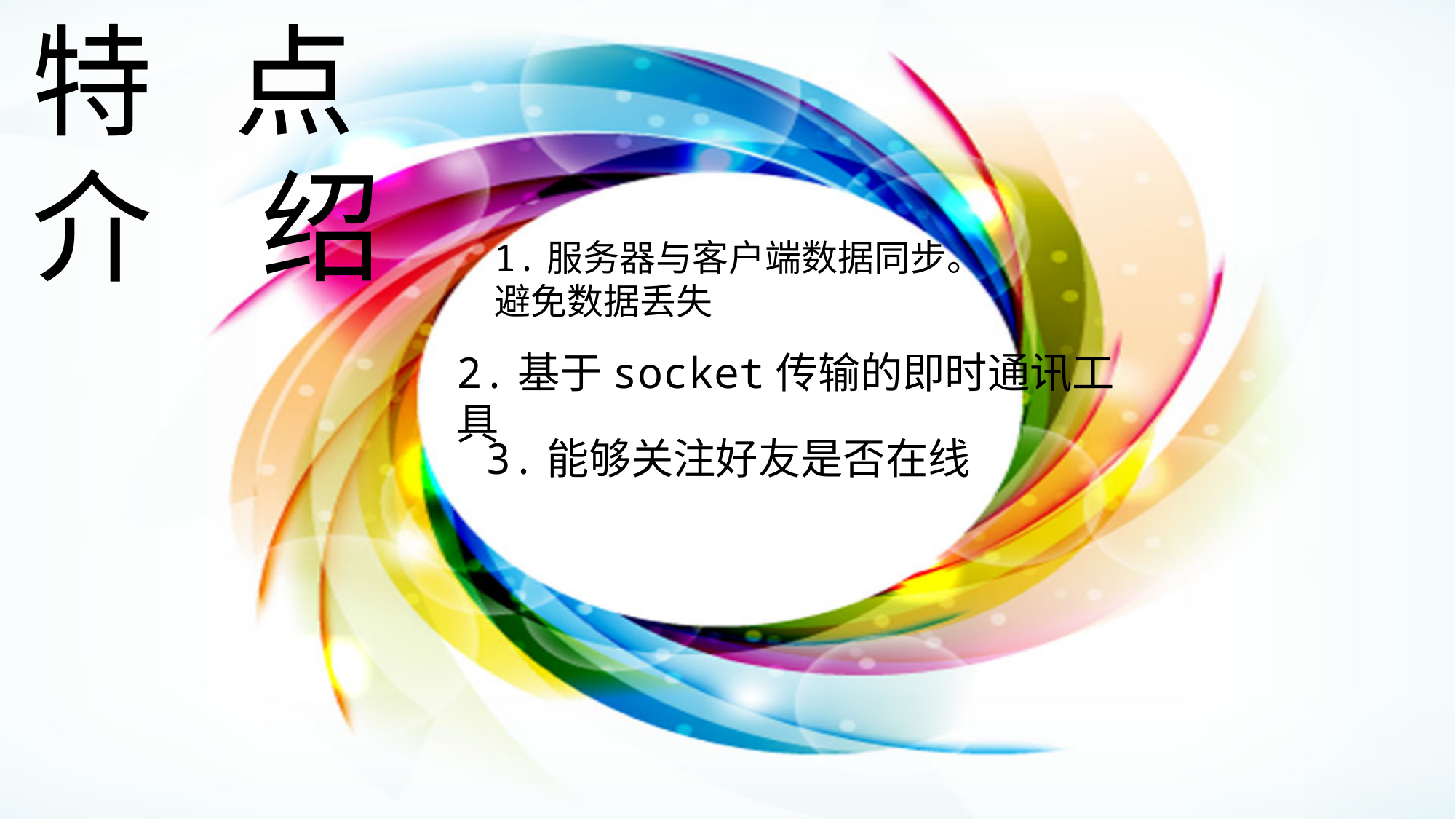

特   点
介    绍
1.服务器与客户端数据同步。避免数据丢失
2.基于socket传输的即时通讯工具
3.能够关注好友是否在线